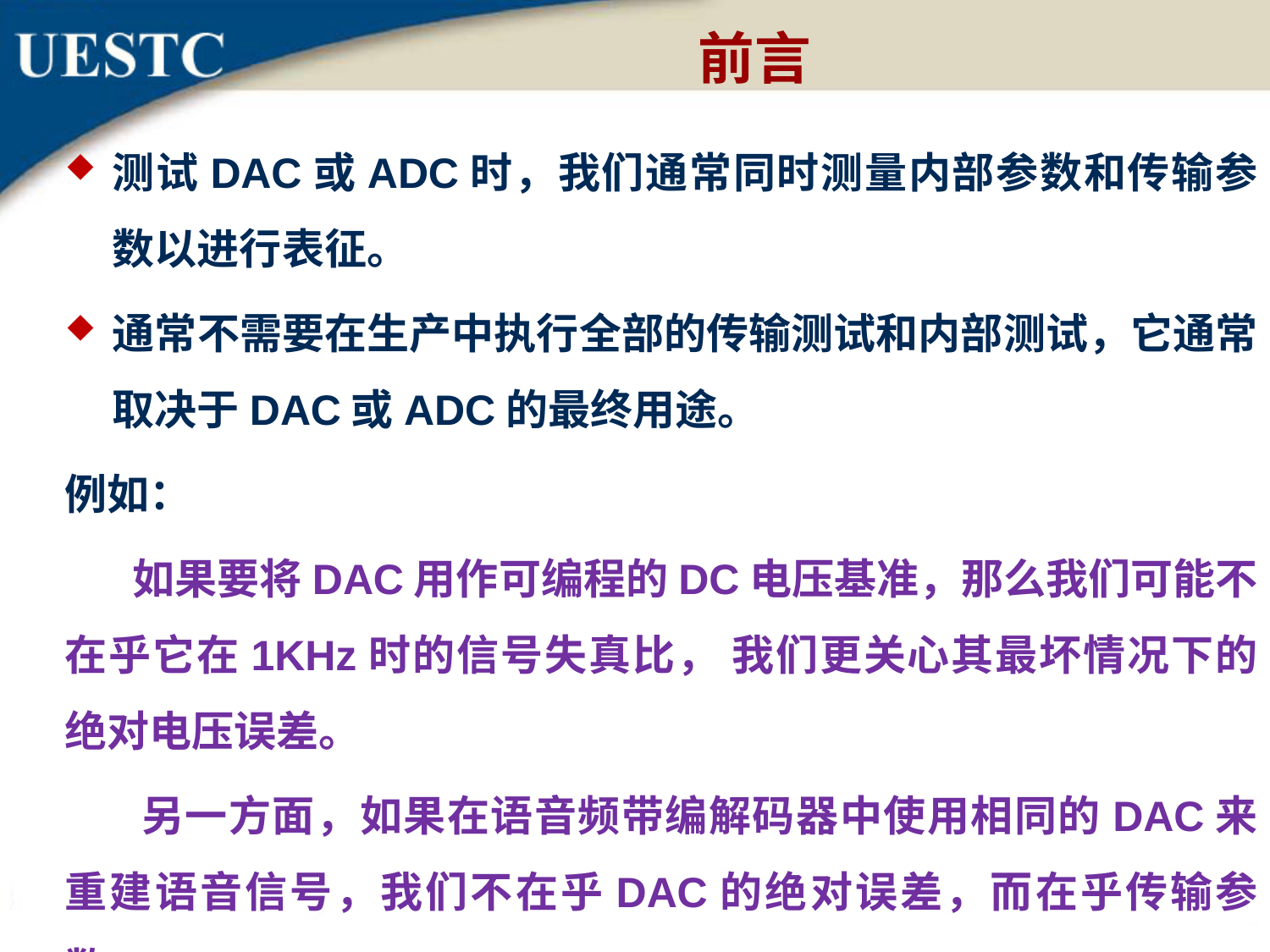

前言
测试DAC或ADC时，我们通常同时测量内部参数和传输参数以进行表征。
通常不需要在生产中执行全部的传输测试和内部测试，它通常取决于DAC或ADC的最终用途。
例如：
      如果要将DAC用作可编程的DC电压基准，那么我们可能不在乎它在1KHz时的信号失真比， 我们更关心其最坏情况下的绝对电压误差。
      另一方面，如果在语音频带编解码器中使用相同的DAC来重建语音信号，我们不在乎DAC的绝对误差，而在乎传输参数。